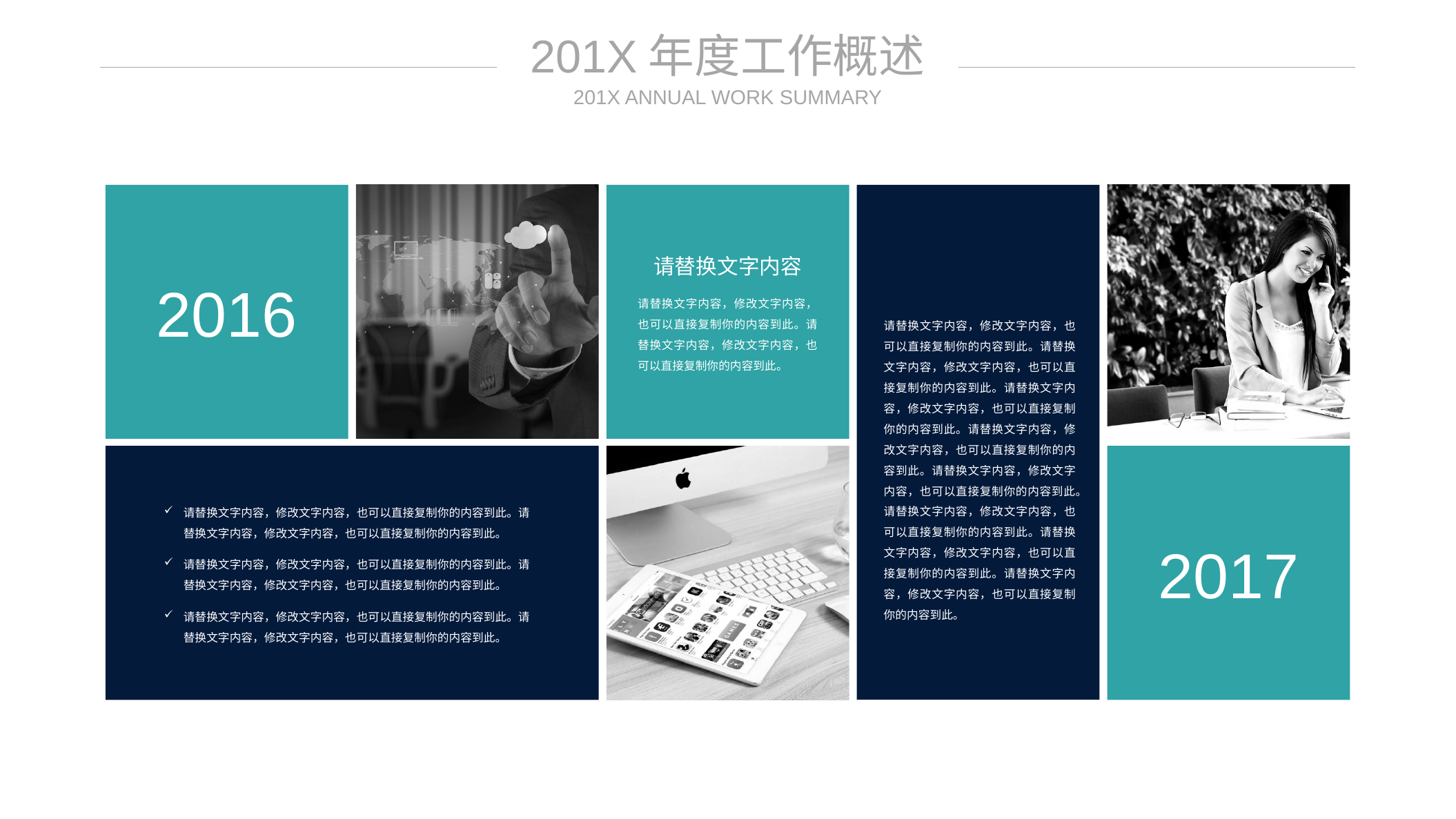

201X年度工作概述
201X ANNUAL WORK SUMMARY
2016

请替换文字内容
请替换文字内容，修改文字内容，也可以直接复制你的内容到此。请替换文字内容，修改文字内容，也可以直接复制你的内容到此。
请替换文字内容，修改文字内容，也可以直接复制你的内容到此。请替换文字内容，修改文字内容，也可以直接复制你的内容到此。请替换文字内容，修改文字内容，也可以直接复制你的内容到此。请替换文字内容，修改文字内容，也可以直接复制你的内容到此。请替换文字内容，修改文字内容，也可以直接复制你的内容到此。请替换文字内容，修改文字内容，也可以直接复制你的内容到此。请替换文字内容，修改文字内容，也可以直接复制你的内容到此。请替换文字内容，修改文字内容，也可以直接复制你的内容到此。

2017

请替换文字内容，修改文字内容，也可以直接复制你的内容到此。请替换文字内容，修改文字内容，也可以直接复制你的内容到此。
请替换文字内容，修改文字内容，也可以直接复制你的内容到此。请替换文字内容，修改文字内容，也可以直接复制你的内容到此。
请替换文字内容，修改文字内容，也可以直接复制你的内容到此。请替换文字内容，修改文字内容，也可以直接复制你的内容到此。